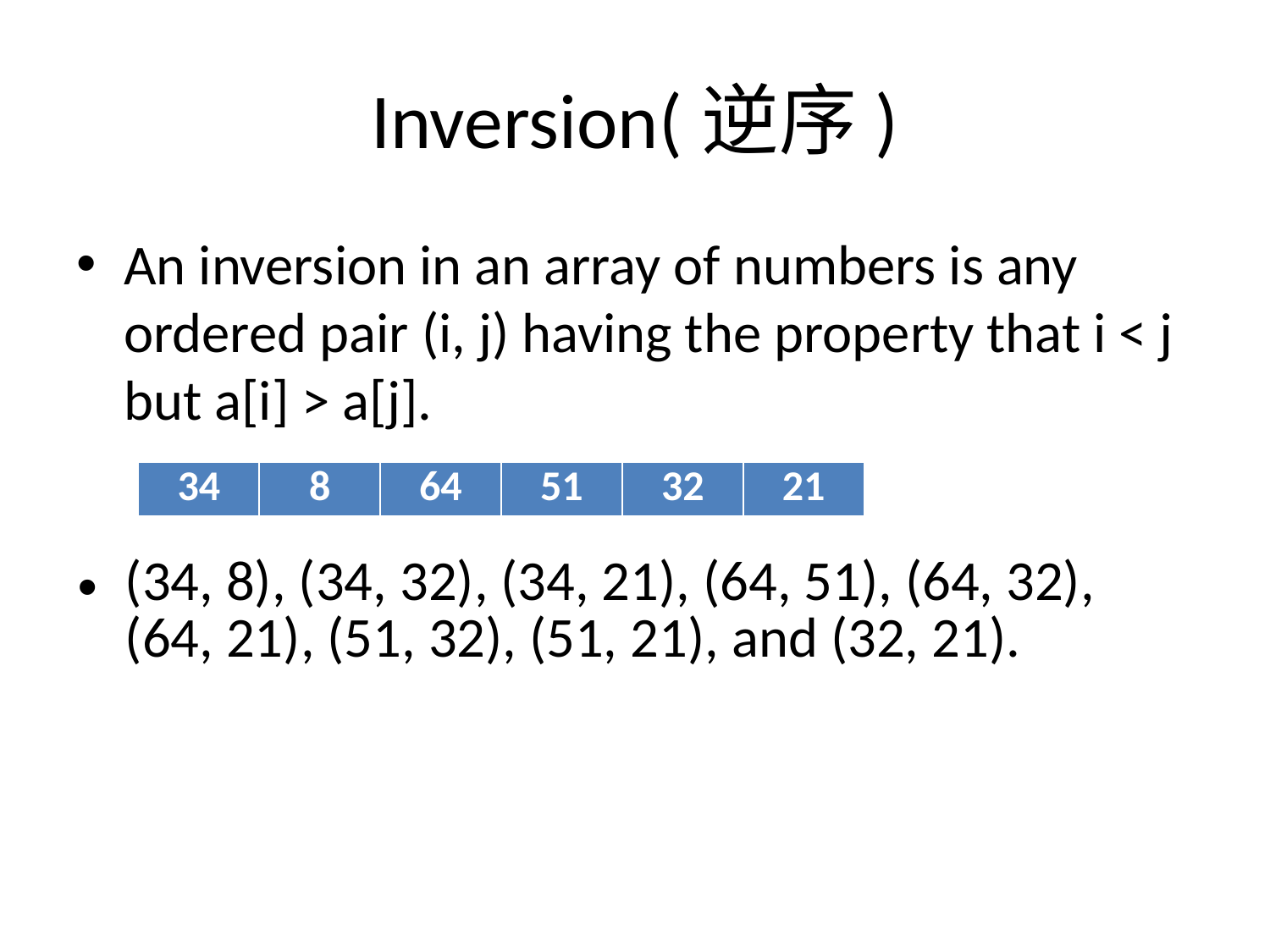

# Inversion(逆序)
An inversion in an array of numbers is any ordered pair (i, j) having the property that i < j but a[i] > a[j].
| 34 | 8 | 64 | 51 | 32 | 21 |
| --- | --- | --- | --- | --- | --- |
(34, 8), (34, 32), (34, 21), (64, 51), (64, 32), (64, 21), (51, 32), (51, 21), and (32, 21).